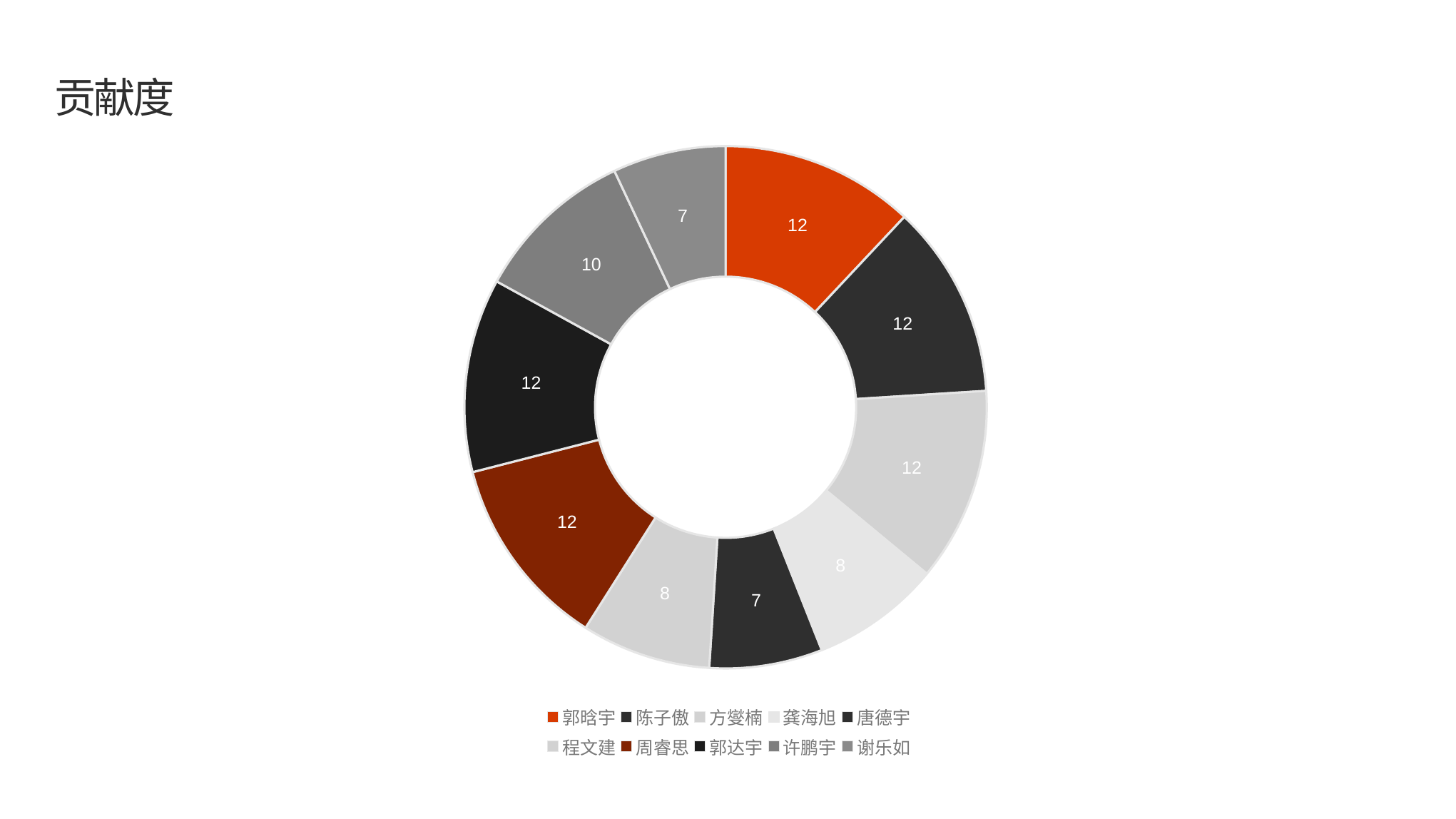

### Chart

| Category | Sales |
|---|---|
| 郭晗宇 | 12.0 |
| 陈子傲 | 12.0 |
| 方燮楠 | 12.0 |
| 龚海旭 | 8.0 |
| 唐德宇 | 7.0 |
| 程文建 | 8.0 |
| 周睿思 | 12.0 |
| 郭达宇 | 12.0 |
| 许鹏宇 | 10.0 |
| 谢乐如 | 7.0 |
# 贡献度